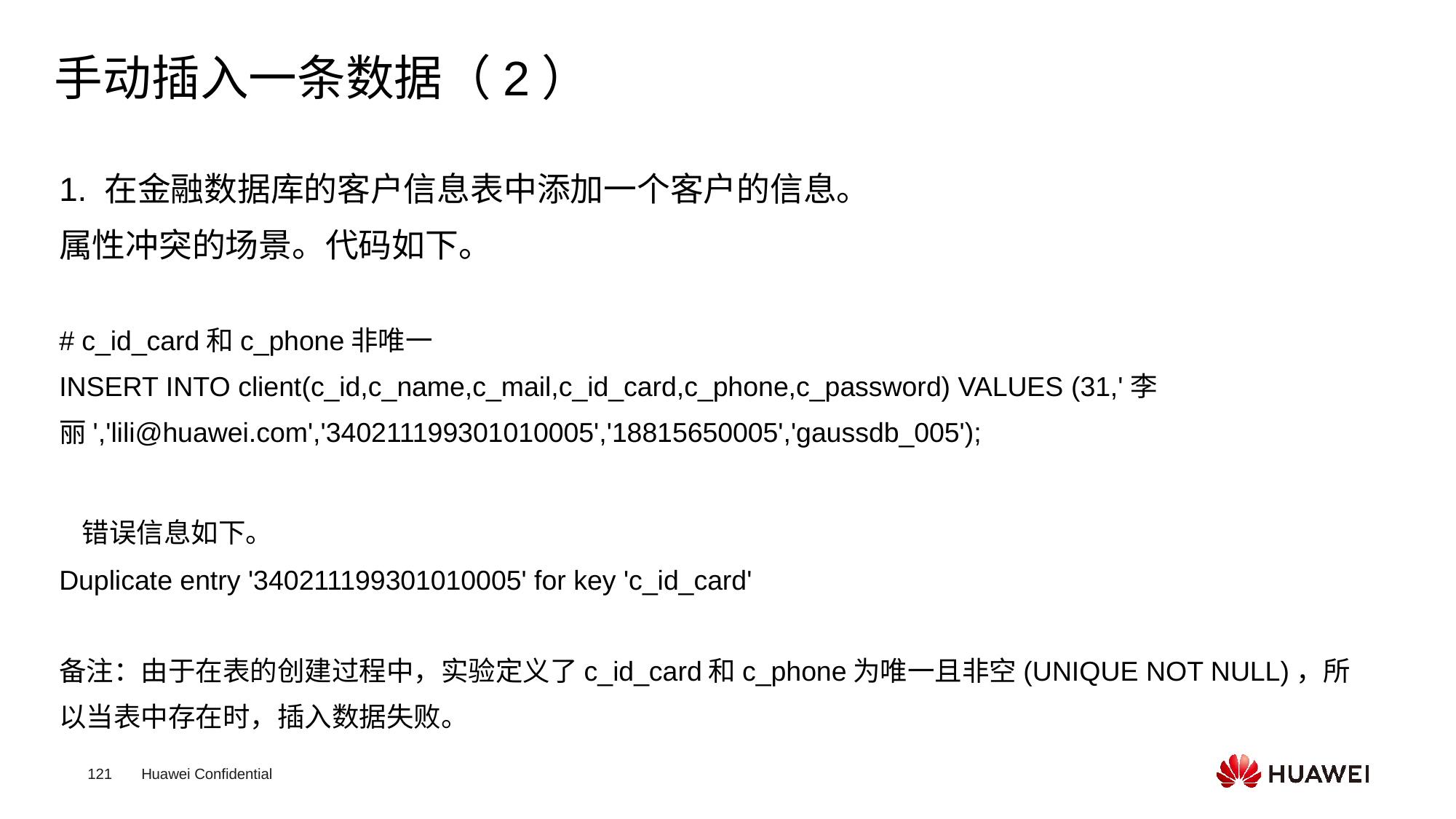

# 手动插入一条数据（2）
1. 在金融数据库的客户信息表中添加一个客户的信息。
属性冲突的场景。代码如下。

# c_id_card和c_phone非唯一
INSERT INTO client(c_id,c_name,c_mail,c_id_card,c_phone,c_password) VALUES (31,'李丽','lili@huawei.com','340211199301010005','18815650005','gaussdb_005');

  错误信息如下。
Duplicate entry '340211199301010005' for key 'c_id_card'

备注：由于在表的创建过程中，实验定义了c_id_card和c_phone为唯一且非空(UNIQUE NOT NULL)，所以当表中存在时，插入数据失败。
Text
Text
Text
Text
Text
Text
Text
Text
Text
Text
Text
Text
Text
Text
Text
Text
Text
Text
Text
Text
Text
Text
Text
Text
Text
Text
Text
Text
Text
Text
Text
Text
Text
Text
Text
Text
Text
Text
Text
Text
Text
Text
Text
Text
Text
Text